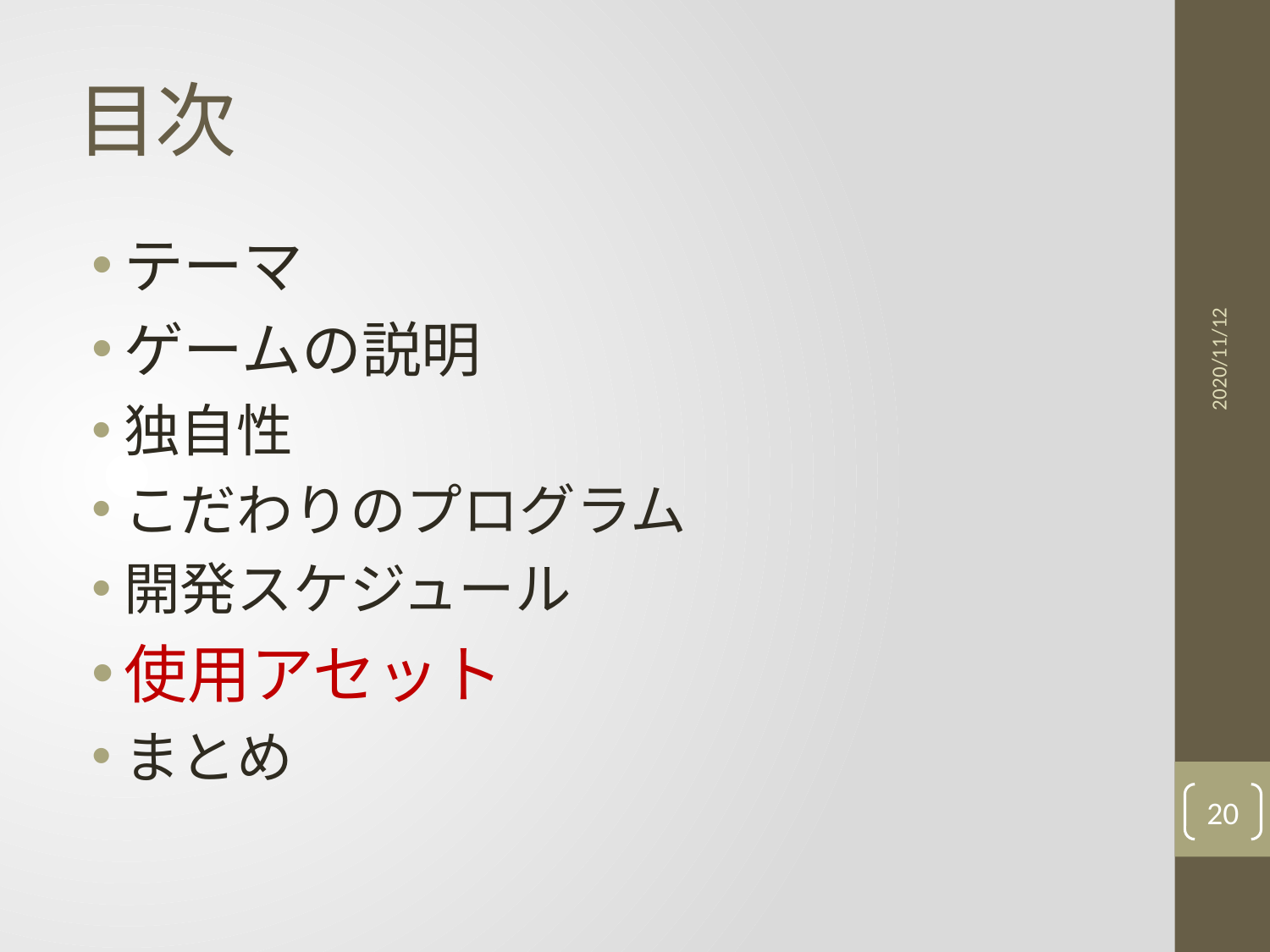

# 目次
テーマ
ゲームの説明
独自性
こだわりのプログラム
開発スケジュール
使用アセット
まとめ

2020/11/12
20